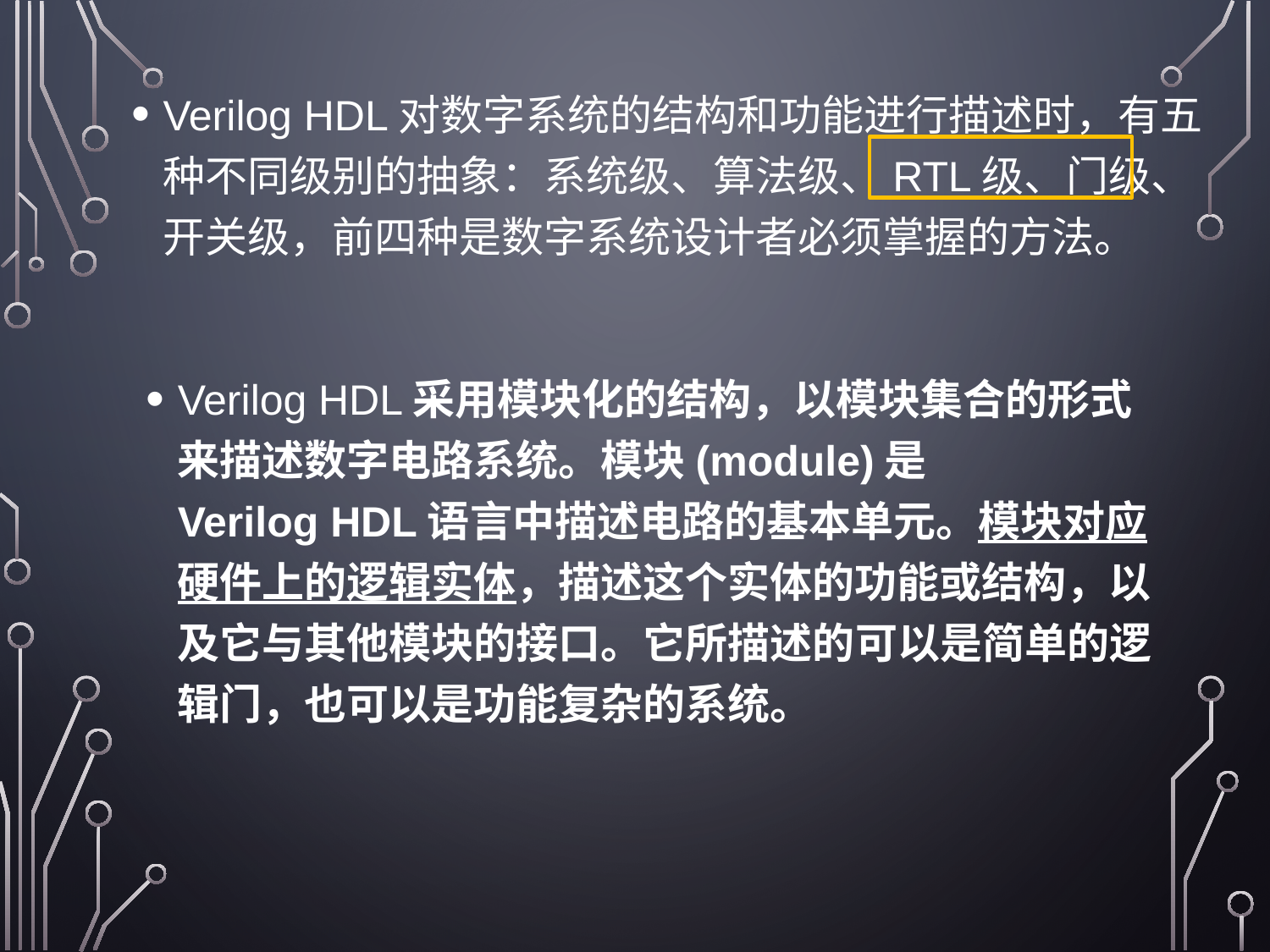

Verilog HDL对数字系统的结构和功能进行描述时，有五种不同级别的抽象：系统级、算法级、RTL级、门级、开关级，前四种是数字系统设计者必须掌握的方法。

Verilog HDL采用模块化的结构，以模块集合的形式来描述数字电路系统。模块(module)是Verilog HDL语言中描述电路的基本单元。模块对应硬件上的逻辑实体，描述这个实体的功能或结构，以及它与其他模块的接口。它所描述的可以是简单的逻辑门，也可以是功能复杂的系统。